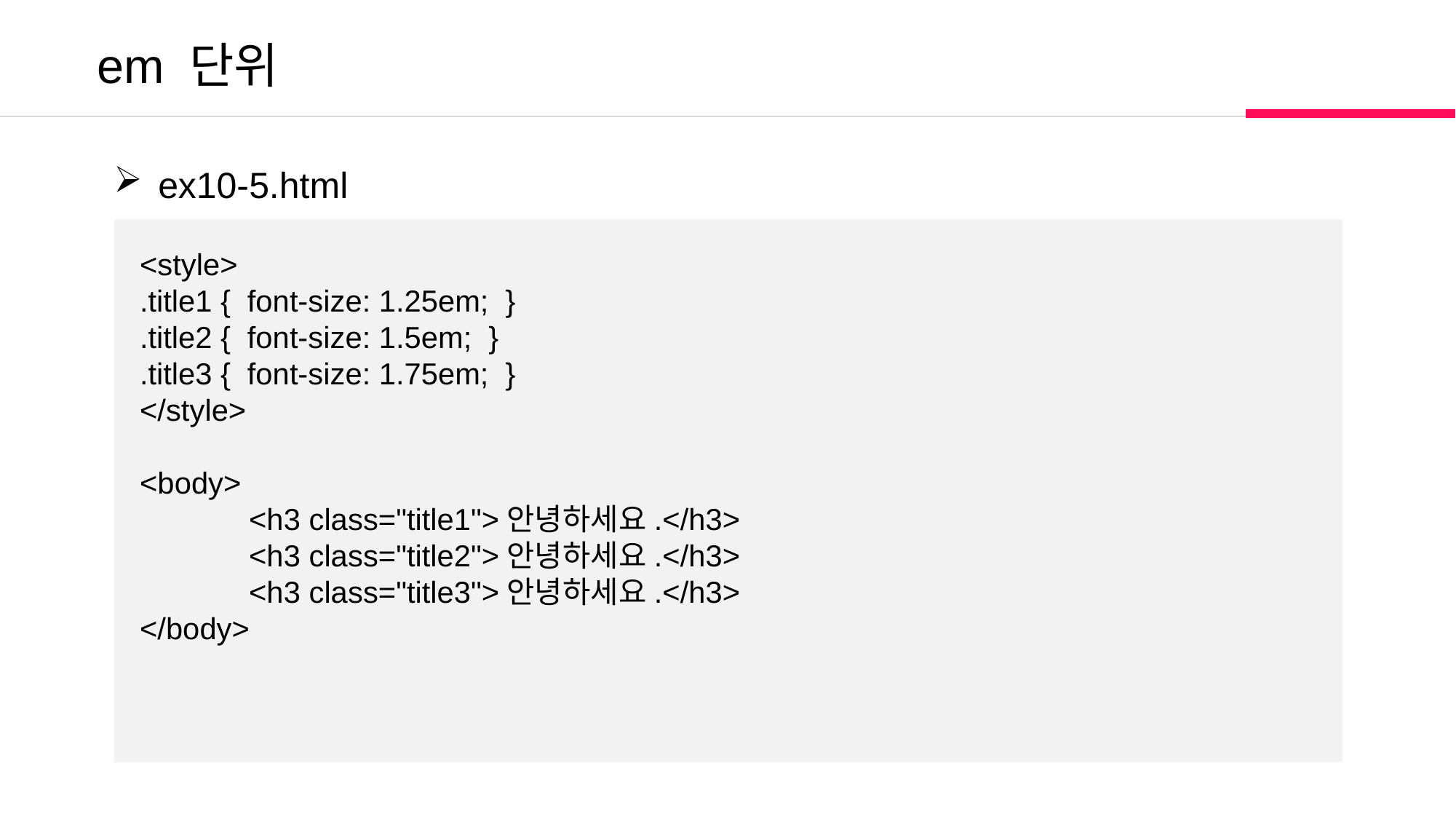

em 단위

 ex10-5.html
<style>
.title1 {  font-size: 1.25em;  }
.title2 {  font-size: 1.5em;  }
.title3 {  font-size: 1.75em;  }
</style>

<body>
	<h3 class="title1">안녕하세요.</h3>
	<h3 class="title2">안녕하세요.</h3>
	<h3 class="title3">안녕하세요.</h3>
</body>